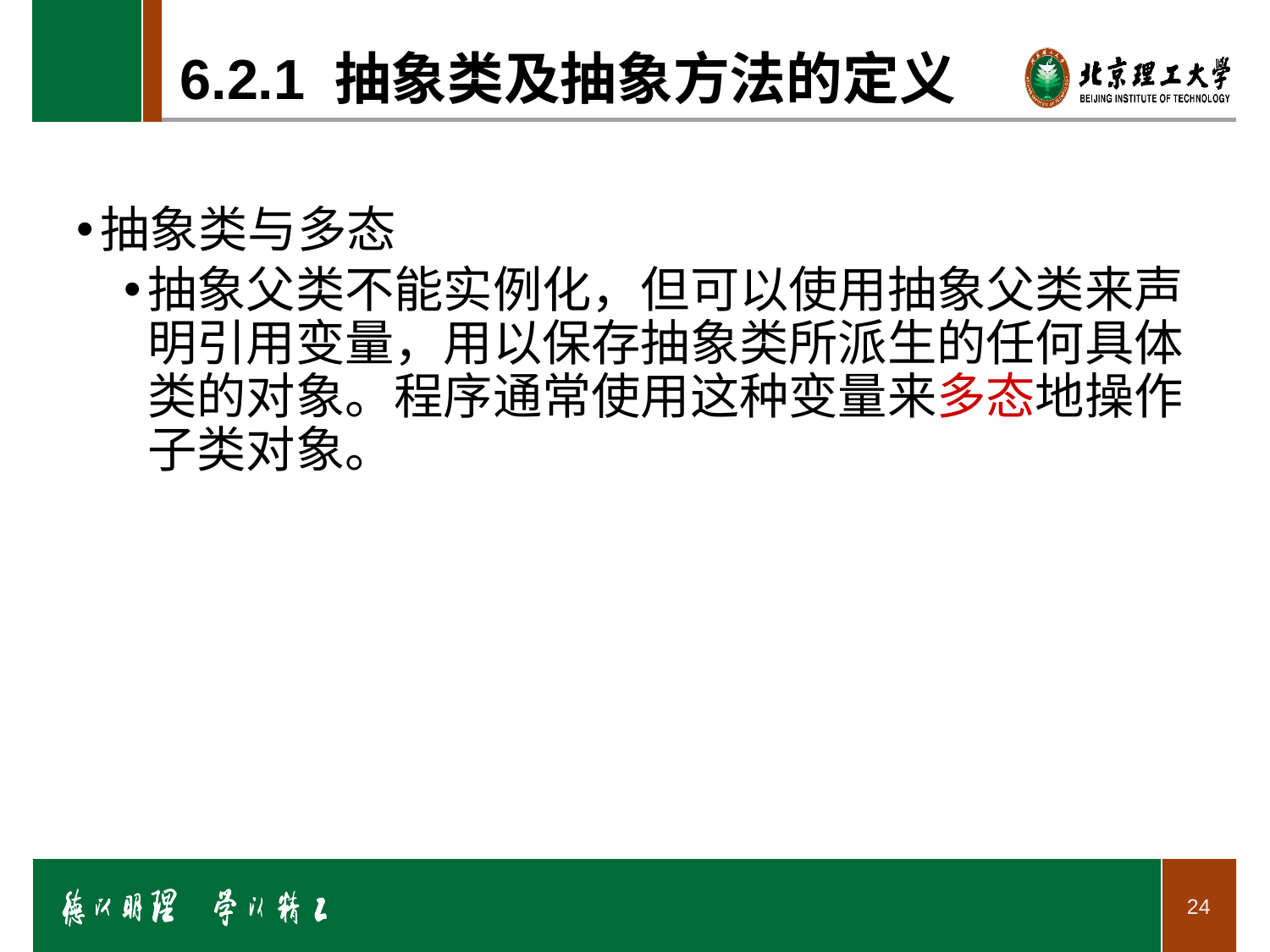

# 6.2.1 抽象类及抽象方法的定义
抽象类与多态
抽象父类不能实例化，但可以使用抽象父类来声明引用变量，用以保存抽象类所派生的任何具体类的对象。程序通常使用这种变量来多态地操作子类对象。